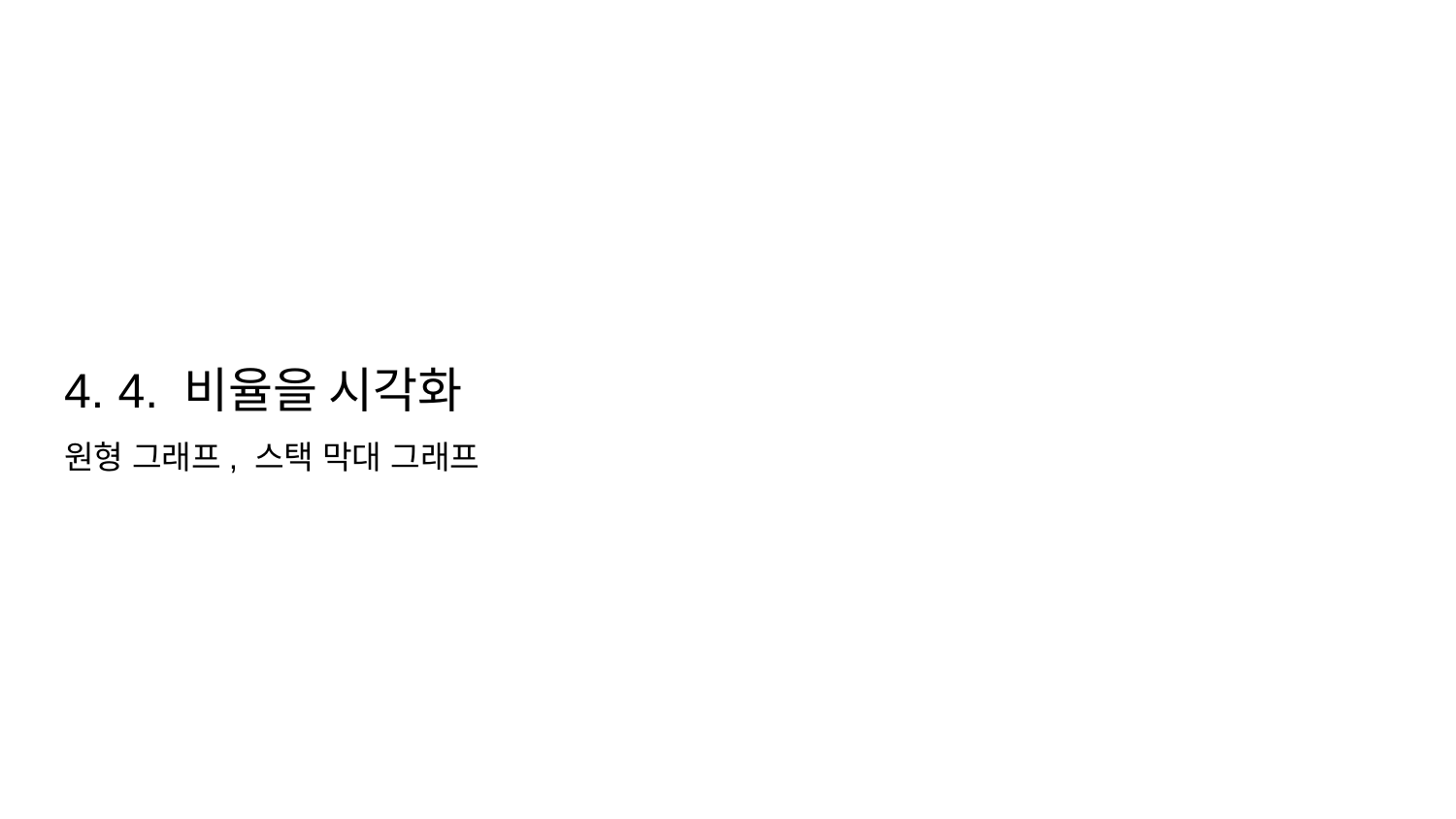

# 4. 4. 비율을 시각화
원형 그래프, 스택 막대 그래프